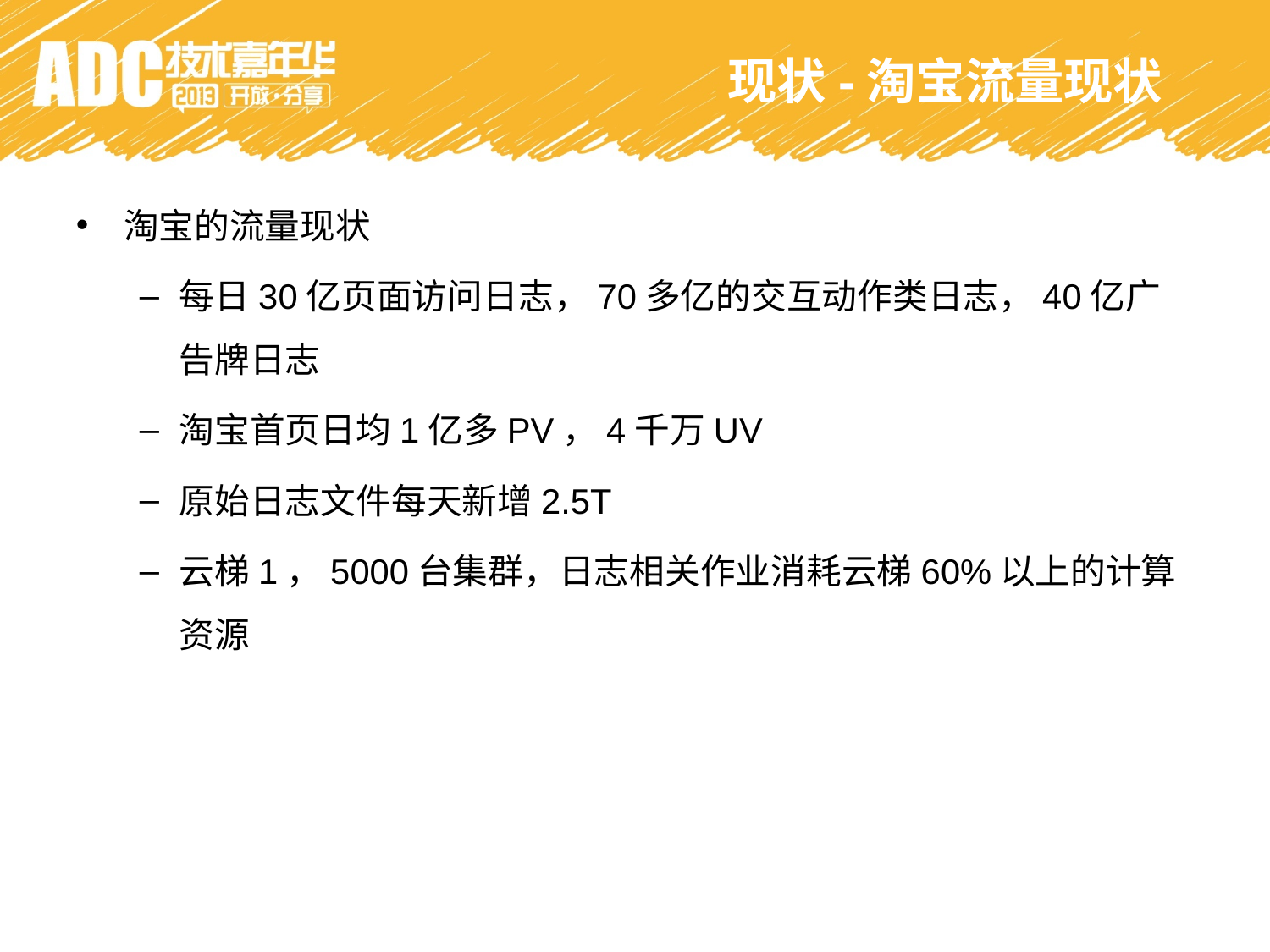

现状-淘宝流量现状
淘宝的流量现状
每日30亿页面访问日志，70多亿的交互动作类日志，40亿广告牌日志
淘宝首页日均1亿多PV，4千万UV
原始日志文件每天新增2.5T
云梯1，5000台集群，日志相关作业消耗云梯60%以上的计算资源